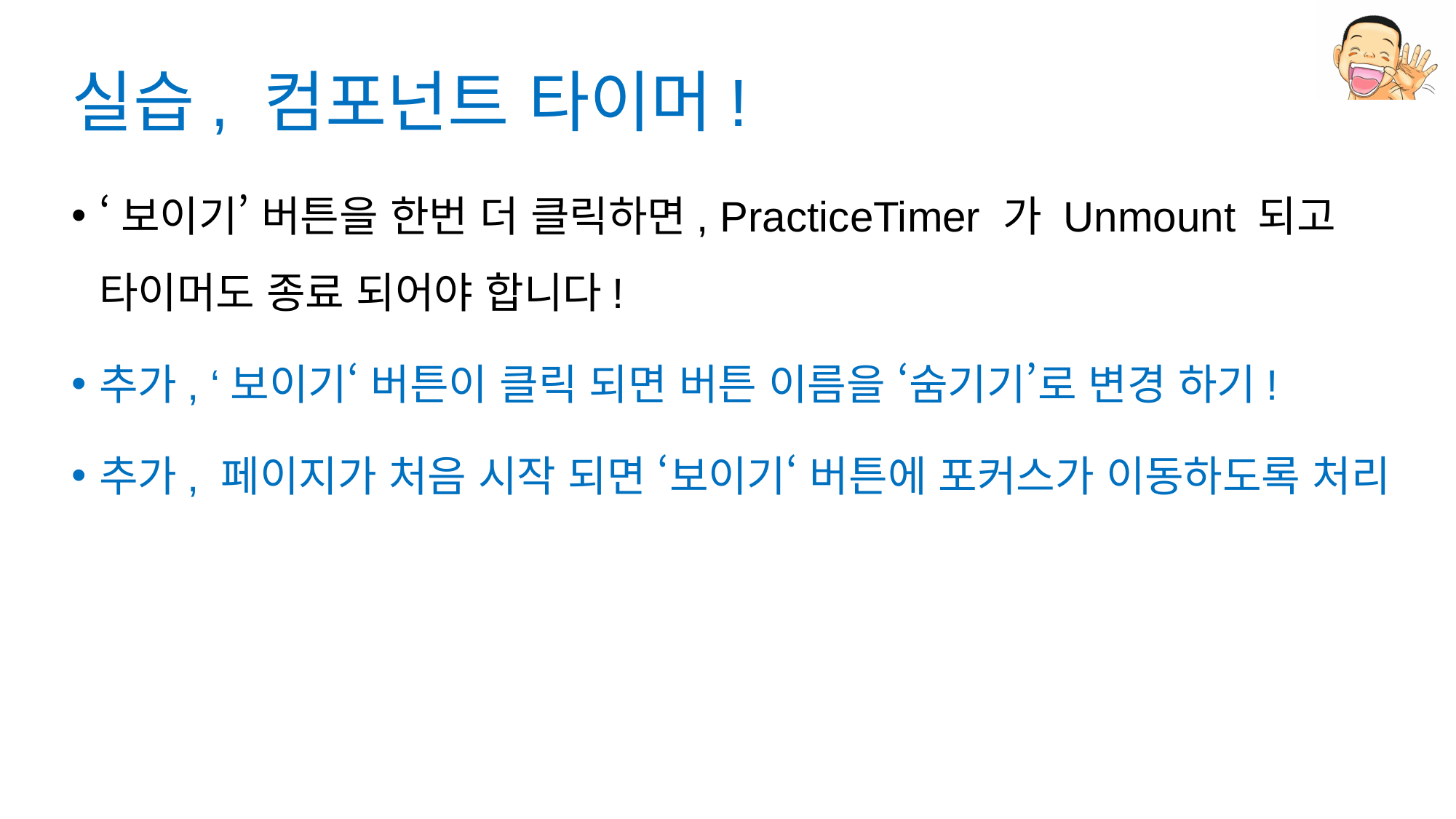

# 실습, 컴포넌트 타이머!
‘보이기’ 버튼을 한번 더 클릭하면, PracticeTimer 가 Unmount 되고 타이머도 종료 되어야 합니다!
추가, ‘보이기‘ 버튼이 클릭 되면 버튼 이름을 ‘숨기기’로 변경 하기!
추가, 페이지가 처음 시작 되면 ‘보이기‘ 버튼에 포커스가 이동하도록 처리